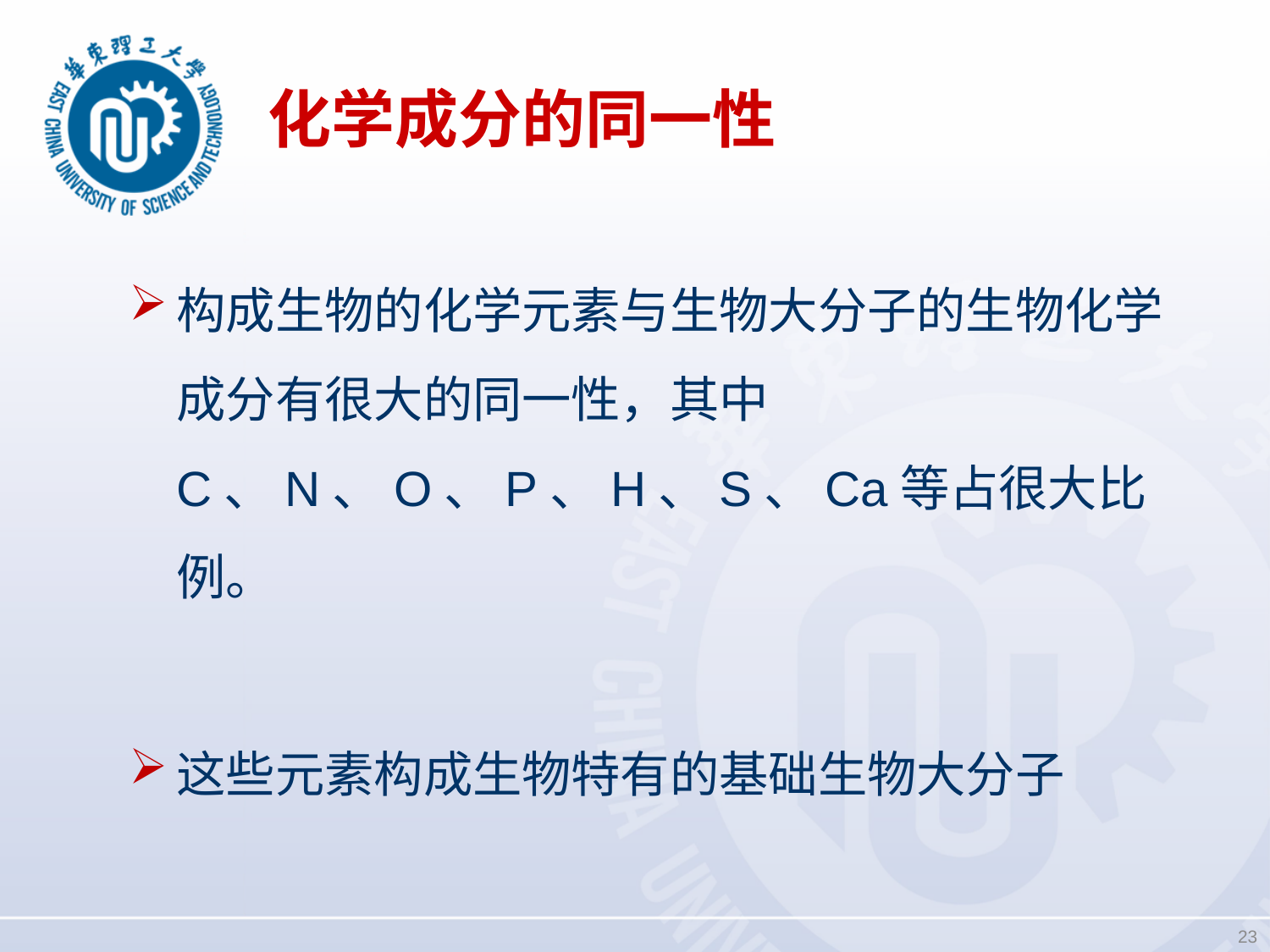

# 化学成分的同一性
构成生物的化学元素与生物大分子的生物化学成分有很大的同一性，其中C、N、O、P、H、S、Ca等占很大比例。

这些元素构成生物特有的基础生物大分子

23